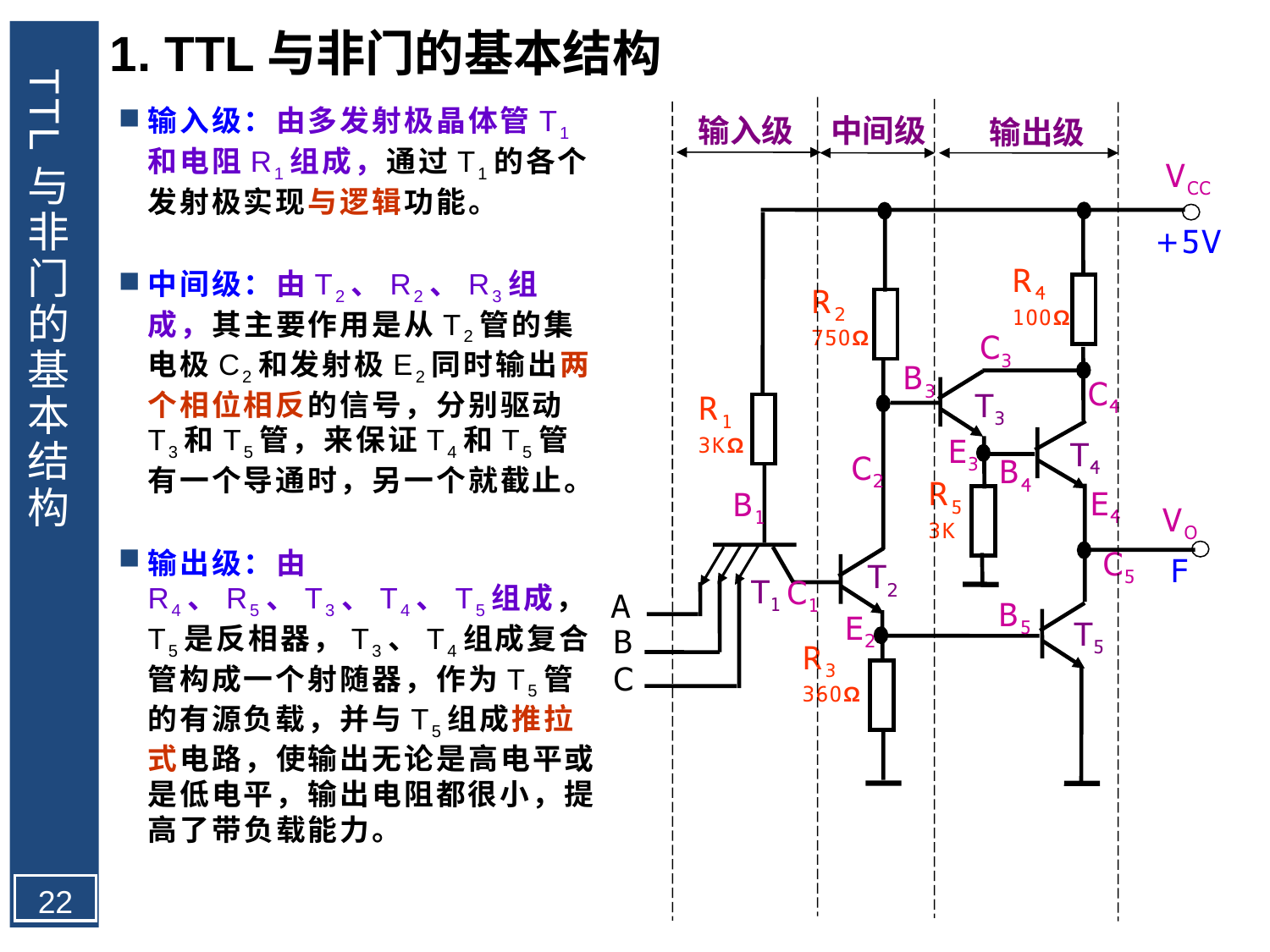

1. TTL与非门的基本结构
# TTL与非门的基本结构
输入级：由多发射极晶体管T1和电阻R1组成，通过T1的各个发射极实现与逻辑功能。

中间级：由T2、R2、R3组成，其主要作用是从T2管的集电极C2和发射极E2同时输出两个相位相反的信号，分别驱动T3和T5管，来保证T4和T5管有一个导通时，另一个就截止。

输出级：由R4、R5、T3、T4、T5组成，T5是反相器，T3、T4组成复合管构成一个射随器，作为T5管的有源负载，并与T5组成推拉式电路，使输出无论是高电平或是低电平，输出电阻都很小，提高了带负载能力。

输入级
中间级
输出级
VCC

+5V
R4
100Ω

R2
750Ω

C3

B3

C4

T3
R1
3KΩ

E3
T4

C2

B4

R5
3K
E4
B1

VO
C5

F

T2

T1
C1

B5
E2

T5

R3
360Ω

A
B
C
22